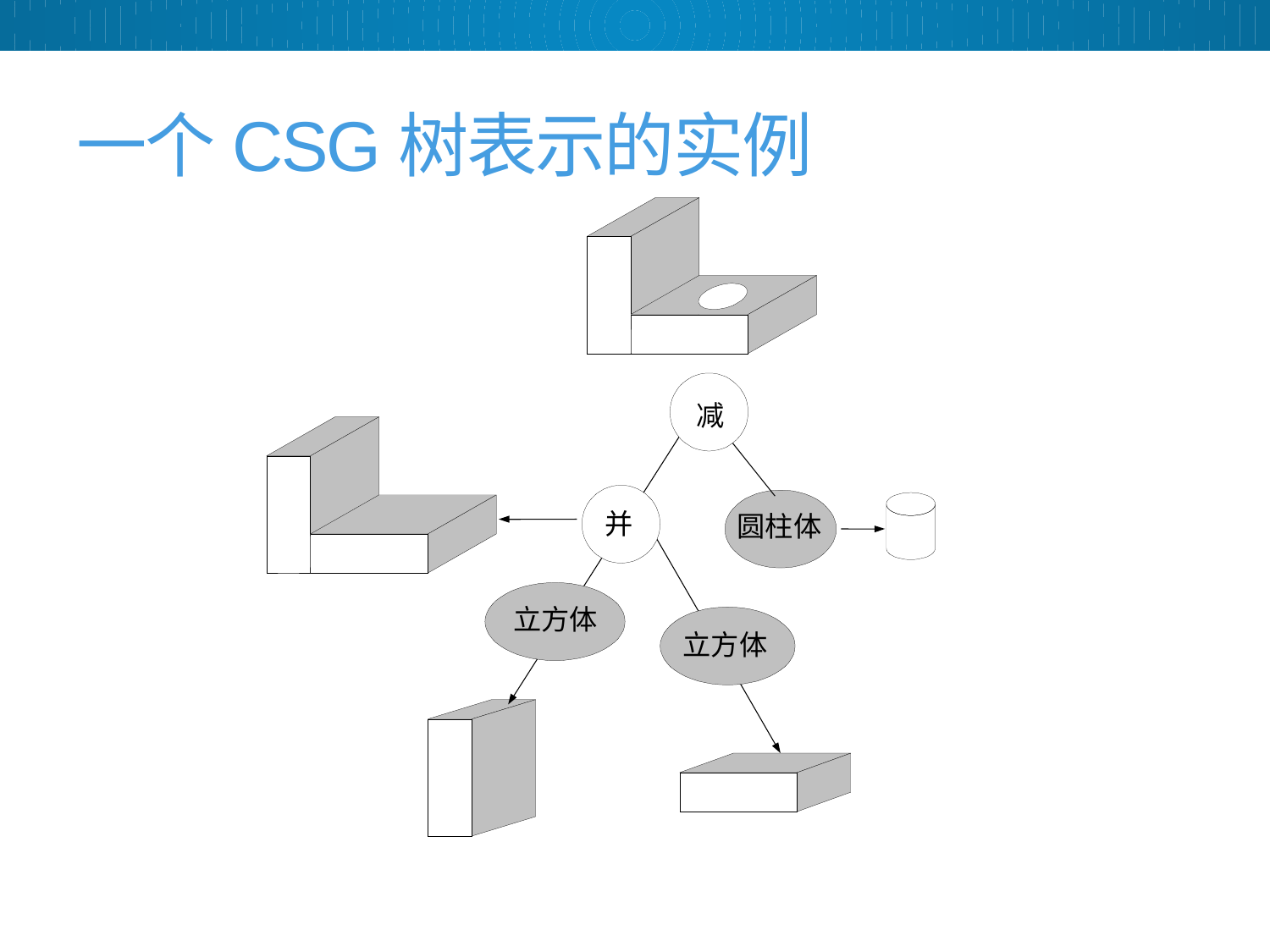

# 一个CSG树表示的实例

减

并
圆柱体

立方体

立方体